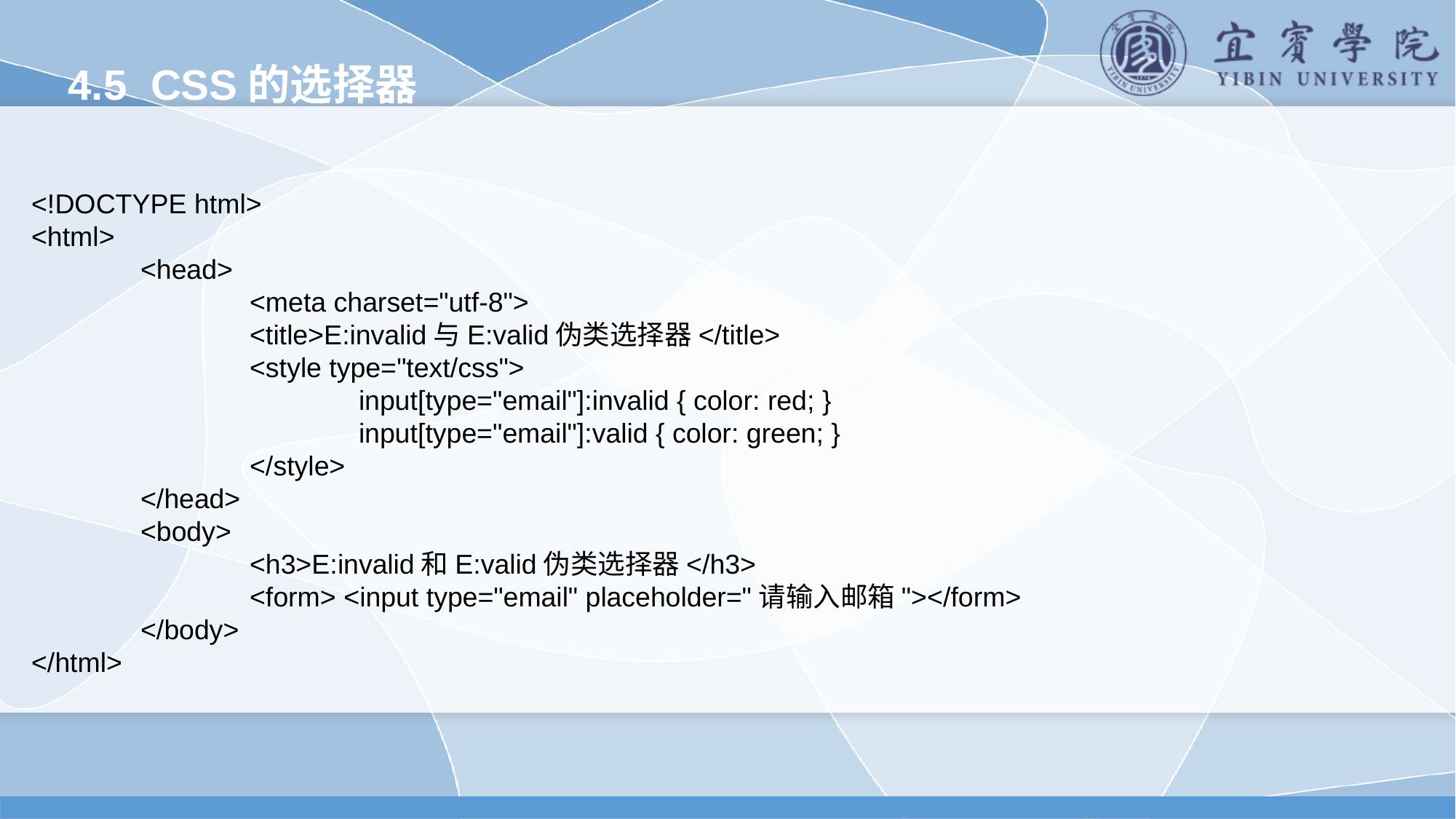

4.5  CSS的选择器
<!DOCTYPE html>
<html>
	<head>
		<meta charset="utf-8">
		<title>E:invalid与E:valid伪类选择器</title>
		<style type="text/css">
			input[type="email"]:invalid { color: red; }
			input[type="email"]:valid { color: green; }
		</style>
	</head>
	<body>
		<h3>E:invalid和E:valid伪类选择器</h3>
		<form> <input type="email" placeholder="请输入邮箱"></form>
	</body>
</html>